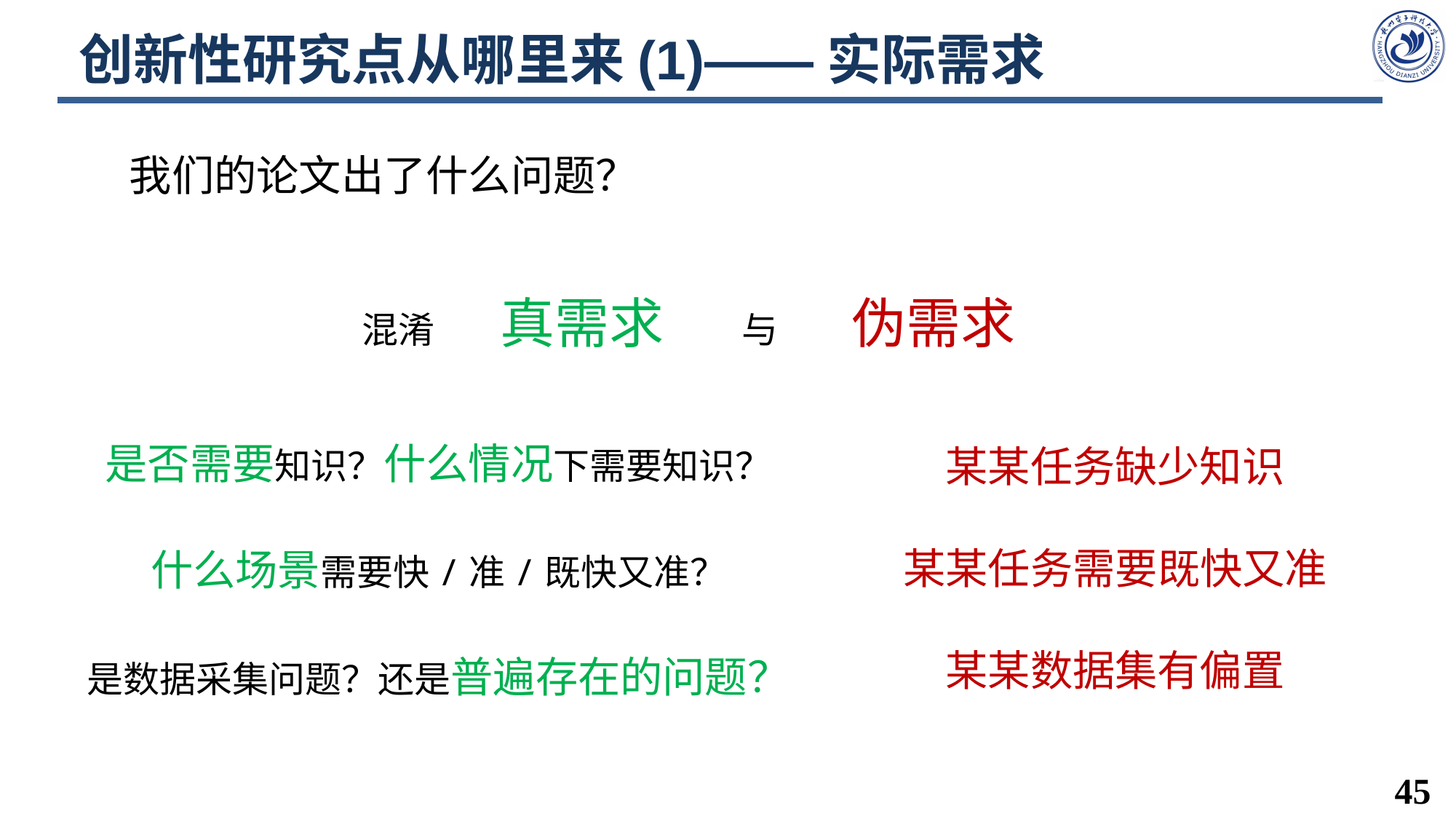

# 创新性研究点从哪里来(1)——实际需求
我们的论文出了什么问题？
混淆        真需求       与         伪需求
是否需要知识？什么情况下需要知识？
什么场景需要快/准/既快又准？
是数据采集问题？还是普遍存在的问题？
某某任务缺少知识
某某任务需要既快又准
某某数据集有偏置
45